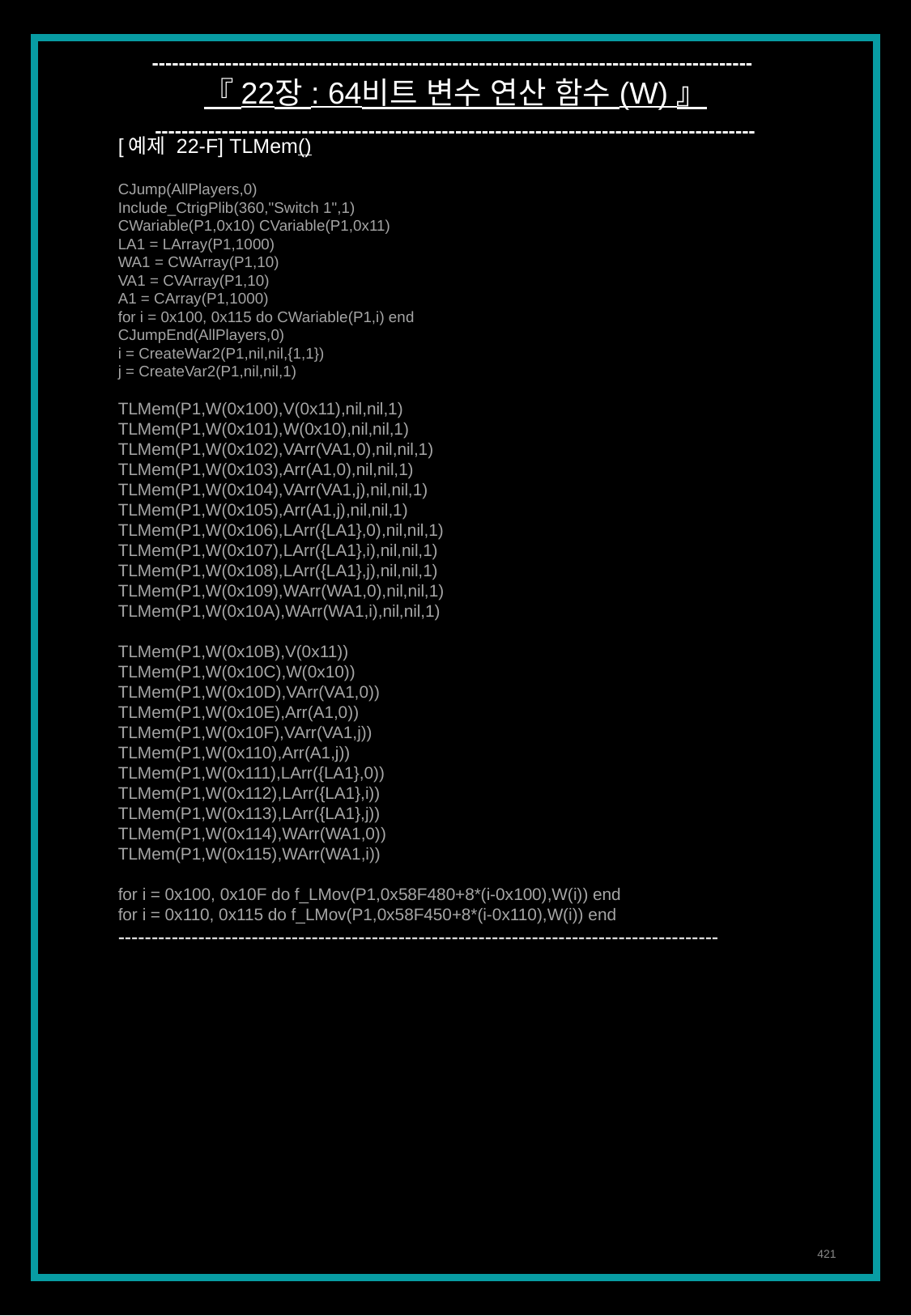

------------------------------------------------------------------------------------------
『 22장 : 64비트 변수 연산 함수 (W) 』
------------------------------------------------------------------------------------------
[예제 22-F] TLMem()

CJump(AllPlayers,0)
Include_CtrigPlib(360,"Switch 1",1)
CWariable(P1,0x10) CVariable(P1,0x11)
LA1 = LArray(P1,1000)
WA1 = CWArray(P1,10)
VA1 = CVArray(P1,10)
A1 = CArray(P1,1000)
for i = 0x100, 0x115 do CWariable(P1,i) end
CJumpEnd(AllPlayers,0)
i = CreateWar2(P1,nil,nil,{1,1})
j = CreateVar2(P1,nil,nil,1)

TLMem(P1,W(0x100),V(0x11),nil,nil,1)
TLMem(P1,W(0x101),W(0x10),nil,nil,1)
TLMem(P1,W(0x102),VArr(VA1,0),nil,nil,1)
TLMem(P1,W(0x103),Arr(A1,0),nil,nil,1)
TLMem(P1,W(0x104),VArr(VA1,j),nil,nil,1)
TLMem(P1,W(0x105),Arr(A1,j),nil,nil,1)
TLMem(P1,W(0x106),LArr({LA1},0),nil,nil,1)
TLMem(P1,W(0x107),LArr({LA1},i),nil,nil,1)
TLMem(P1,W(0x108),LArr({LA1},j),nil,nil,1)
TLMem(P1,W(0x109),WArr(WA1,0),nil,nil,1)
TLMem(P1,W(0x10A),WArr(WA1,i),nil,nil,1)

TLMem(P1,W(0x10B),V(0x11))
TLMem(P1,W(0x10C),W(0x10))
TLMem(P1,W(0x10D),VArr(VA1,0))
TLMem(P1,W(0x10E),Arr(A1,0))
TLMem(P1,W(0x10F),VArr(VA1,j))
TLMem(P1,W(0x110),Arr(A1,j))
TLMem(P1,W(0x111),LArr({LA1},0))
TLMem(P1,W(0x112),LArr({LA1},i))
TLMem(P1,W(0x113),LArr({LA1},j))
TLMem(P1,W(0x114),WArr(WA1,0))
TLMem(P1,W(0x115),WArr(WA1,i))

for i = 0x100, 0x10F do f_LMov(P1,0x58F480+8*(i-0x100),W(i)) end
for i = 0x110, 0x115 do f_LMov(P1,0x58F450+8*(i-0x110),W(i)) end
------------------------------------------------------------------------------------------
421